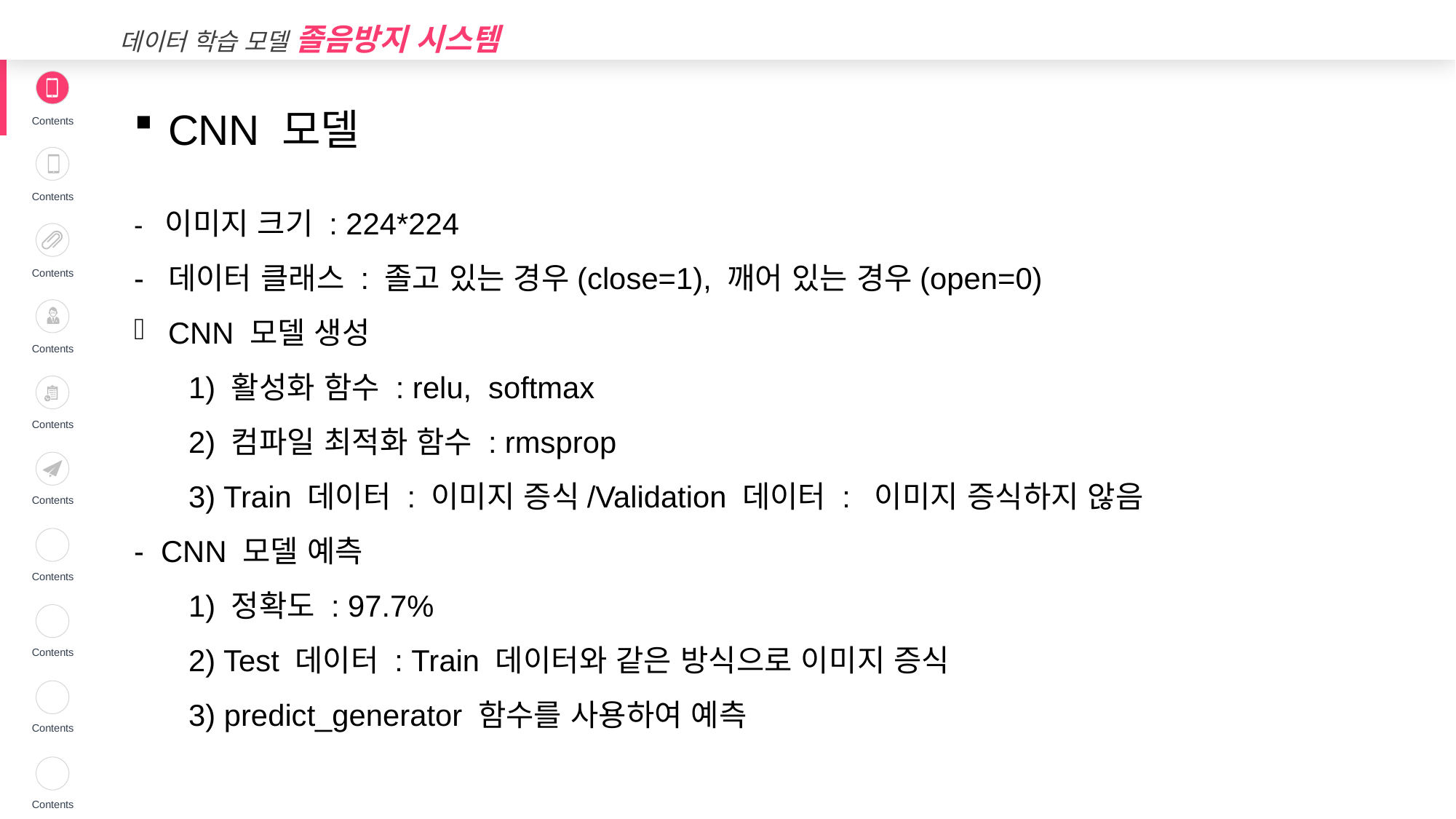

데이터 학습 모델 졸음방지 시스템
|  | Contents |
| --- | --- |
|  | Contents |
|  | Contents |
|  | Contents |
|  | Contents |
|  | Contents |
|  | Contents |
|  | Contents |
|  | Contents |
|  | Contents |

CNN 모델

-  이미지 크기 : 224*224
-  데이터 클래스 : 졸고 있는 경우(close=1), 깨어 있는 경우(open=0)
CNN 모델 생성
1) 활성화 함수 : relu,  softmax
2) 컴파일 최적화 함수 : rmsprop
3) Train 데이터 : 이미지 증식/Validation 데이터 :  이미지 증식하지 않음
-  CNN 모델 예측
1) 정확도 : 97.7%
2) Test 데이터 : Train 데이터와 같은 방식으로 이미지 증식
3) predict_generator 함수를 사용하여 예측